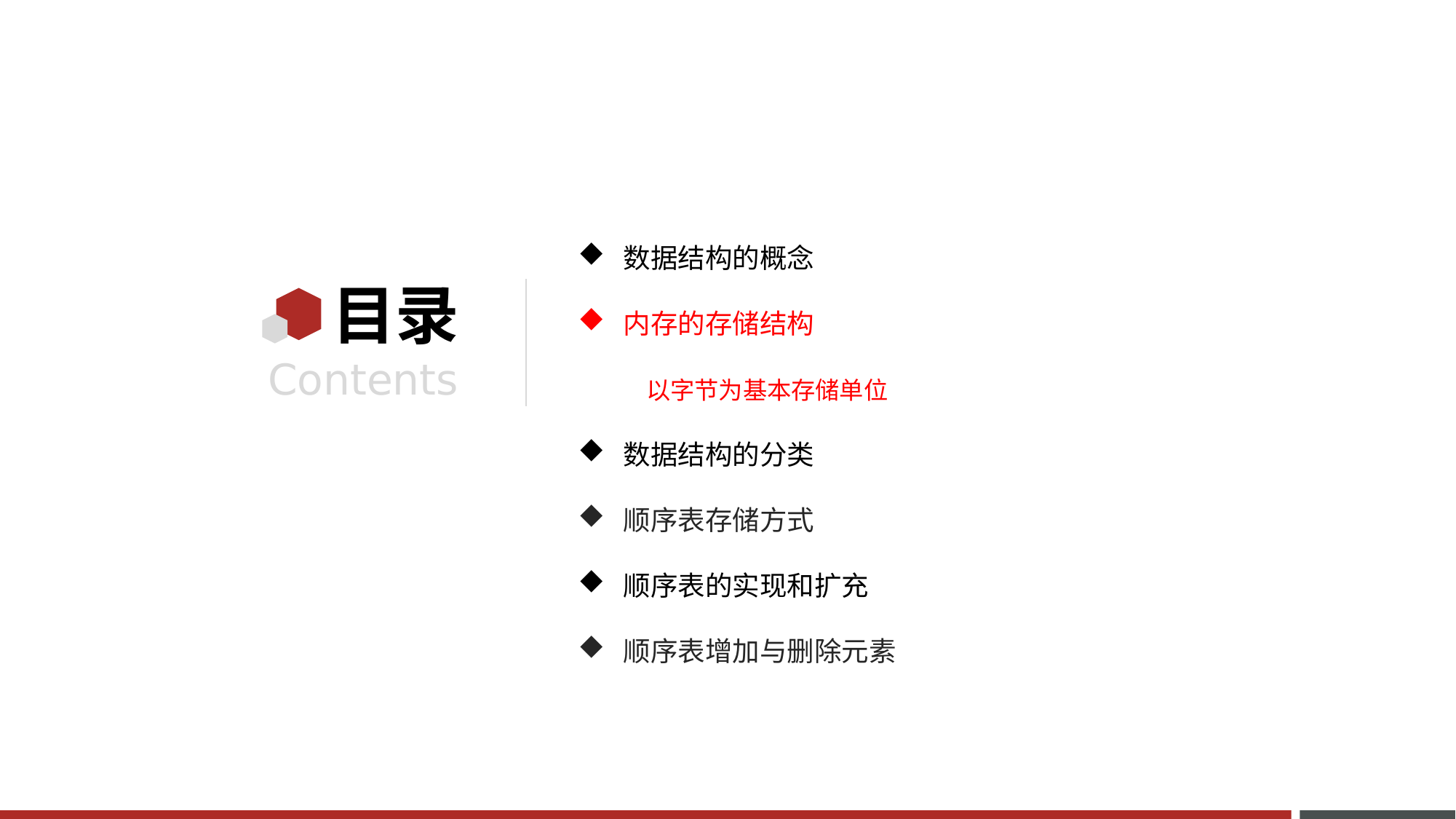

数据结构的概念
内存的存储结构
          以字节为基本存储单位
数据结构的分类
顺序表存储方式
顺序表的实现和扩充
顺序表增加与删除元素